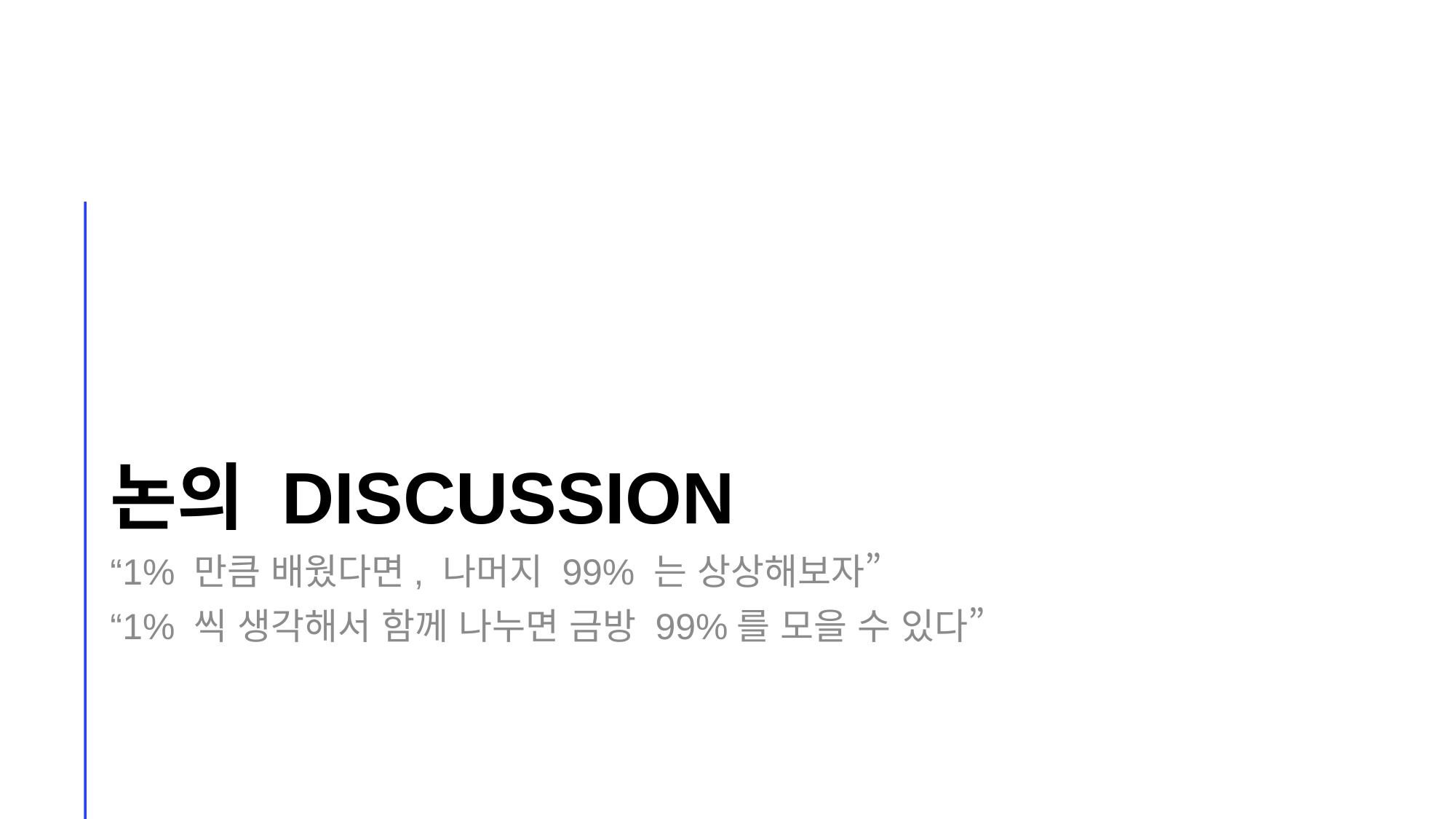

# 논의 Discussion
“1% 만큼 배웠다면, 나머지 99% 는 상상해보자”
“1% 씩 생각해서 함께 나누면 금방 99%를 모을 수 있다”